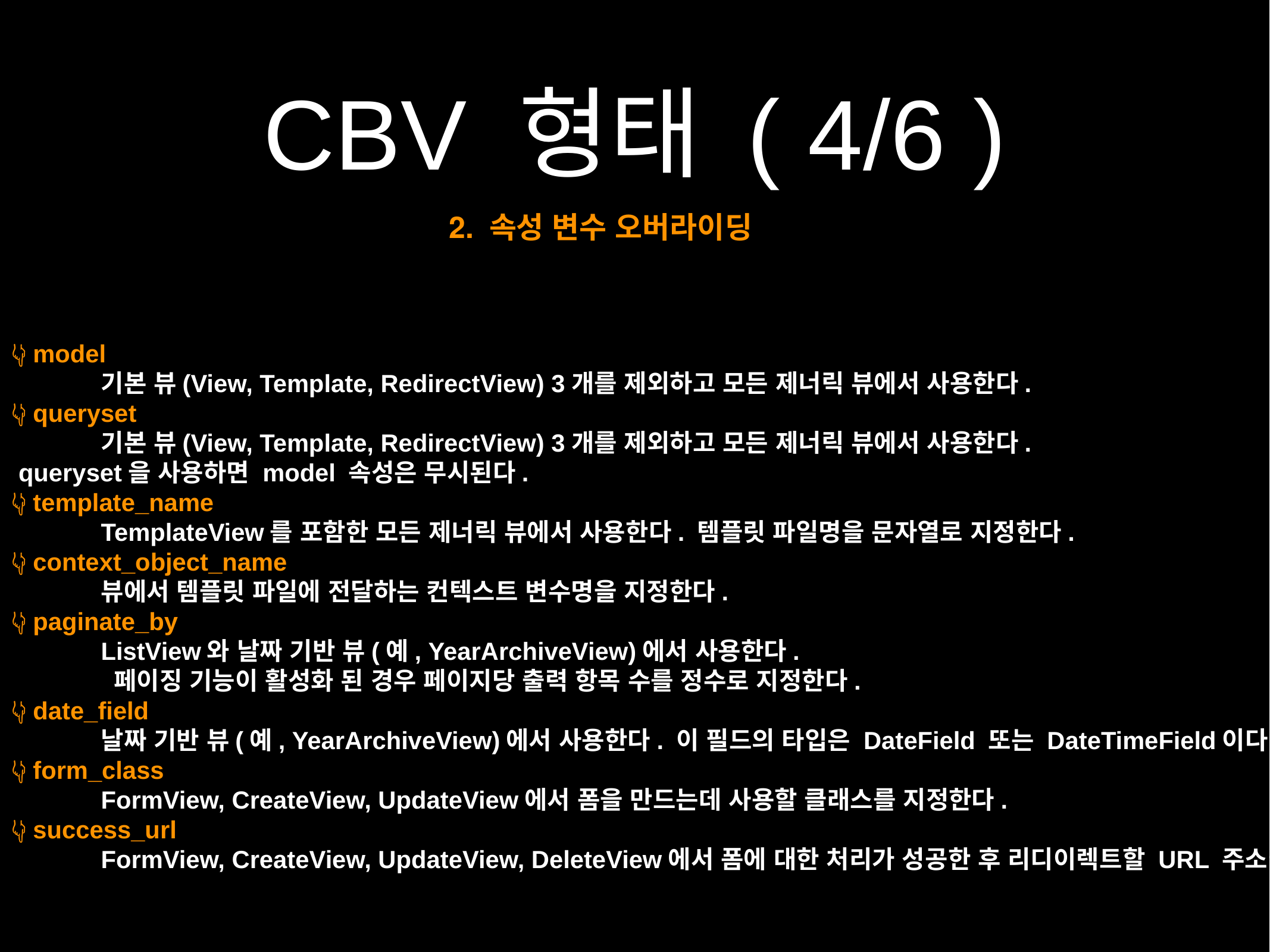

# CBV 형태 ( 4/6 )
2. 속성 변수 오버라이딩
👇 model
	기본 뷰(View, Template, RedirectView) 3개를 제외하고 모든 제너릭 뷰에서 사용한다.
👇 queryset
	기본 뷰(View, Template, RedirectView) 3개를 제외하고 모든 제너릭 뷰에서 사용한다.
 queryset을 사용하면 model 속성은 무시된다.
👇 template_name
	TemplateView를 포함한 모든 제너릭 뷰에서 사용한다. 템플릿 파일명을 문자열로 지정한다.
👇 context_object_name
	뷰에서 템플릿 파일에 전달하는 컨텍스트 변수명을 지정한다.
👇 paginate_by
	ListView와 날짜 기반 뷰(예, YearArchiveView)에서 사용한다.
	 페이징 기능이 활성화 된 경우 페이지당 출력 항목 수를 정수로 지정한다.
👇 date_field
	날짜 기반 뷰(예, YearArchiveView)에서 사용한다. 이 필드의 타입은 DateField 또는 DateTimeField이다.
👇 form_class
	FormView, CreateView, UpdateView에서 폼을 만드는데 사용할 클래스를 지정한다.
👇 success_url
	FormView, CreateView, UpdateView, DeleteView에서 폼에 대한 처리가 성공한 후 리디이렉트할 URL 주소이다.